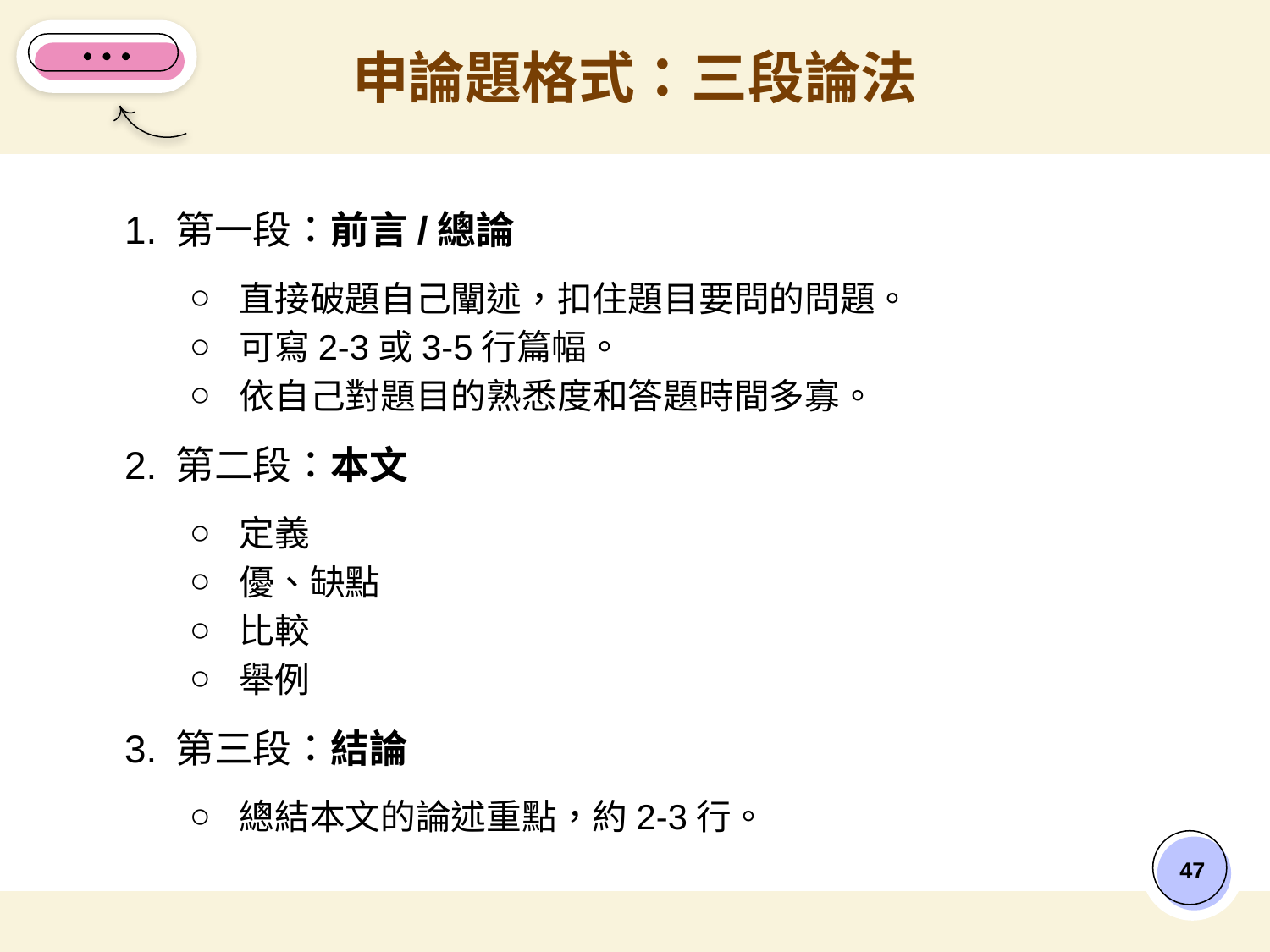

申論題格式：三段論法
第一段：前言/總論
直接破題自己闡述，扣住題目要問的問題。
可寫2-3或3-5行篇幅。
依自己對題目的熟悉度和答題時間多寡。
第二段：本文
定義
優、缺點
比較
舉例
第三段：結論
總結本文的論述重點，約2-3行。
47